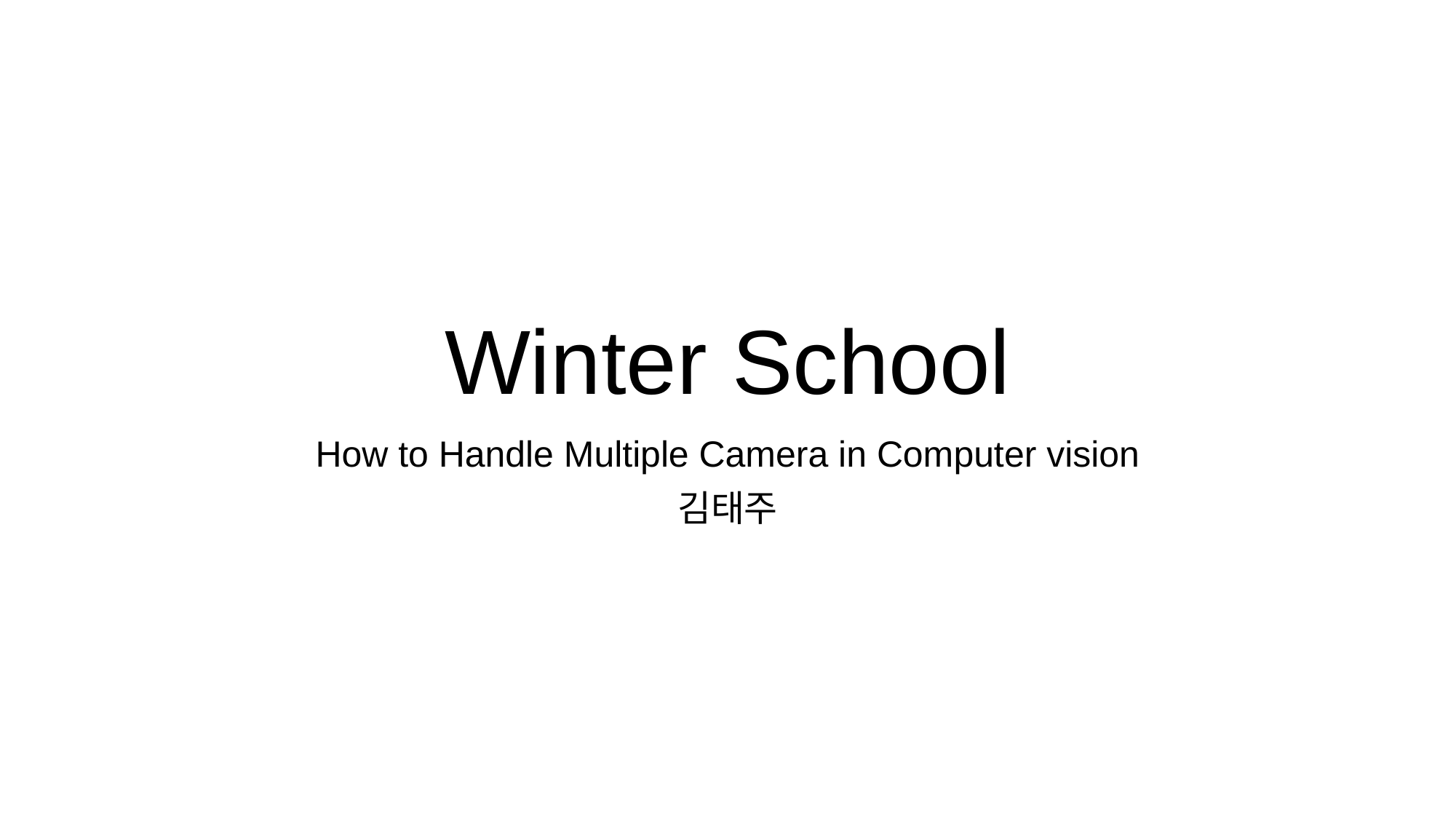

# Winter School
How to Handle Multiple Camera in Computer vision
김태주